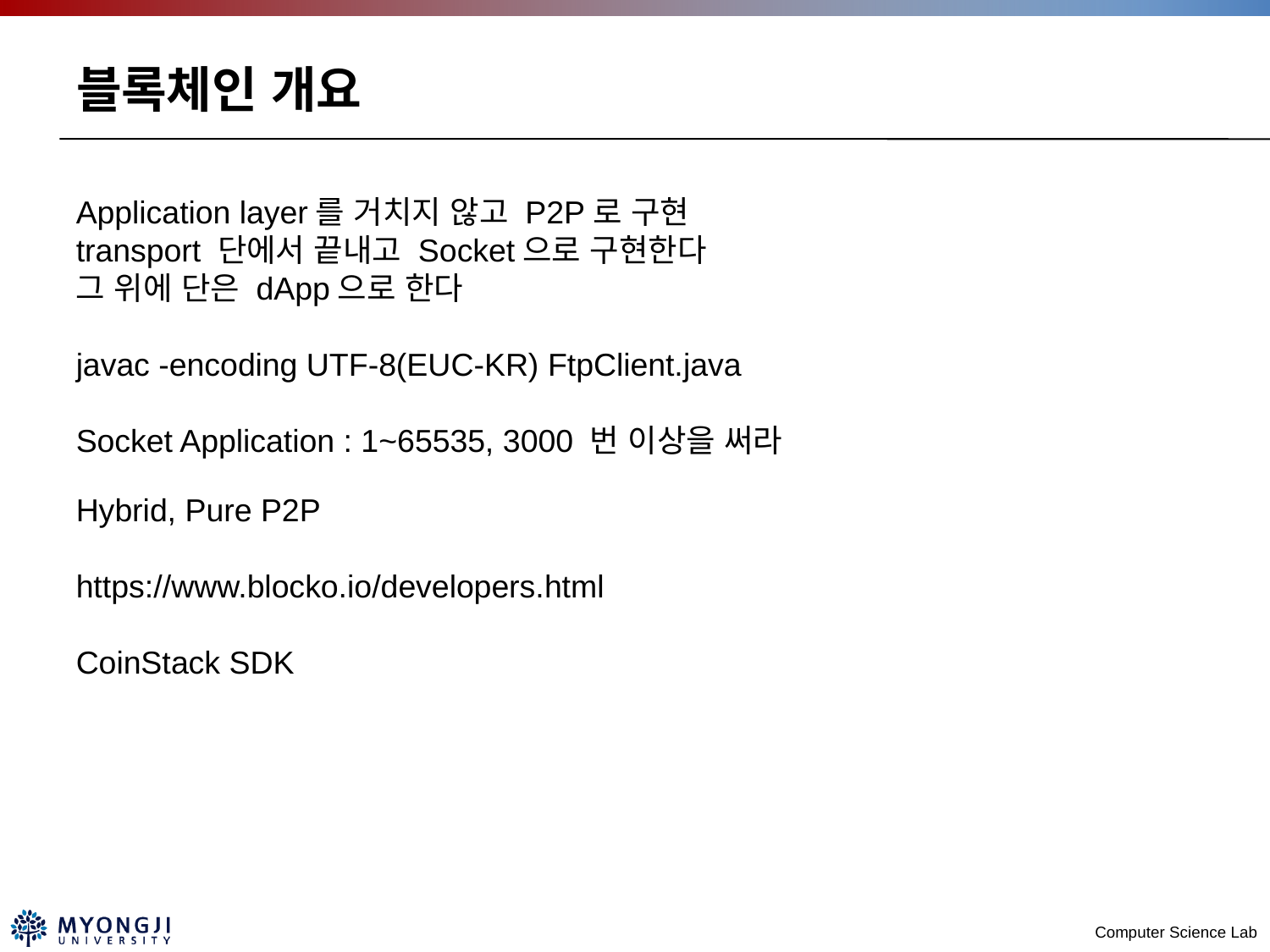

# 블록체인 개요
Application layer를 거치지 않고 P2P로 구현
transport 단에서 끝내고 Socket으로 구현한다
그 위에 단은 dApp으로 한다

javac -encoding UTF-8(EUC-KR) FtpClient.java

Socket Application : 1~65535, 3000 번 이상을 써라
Hybrid, Pure P2P

https://www.blocko.io/developers.html

CoinStack SDK